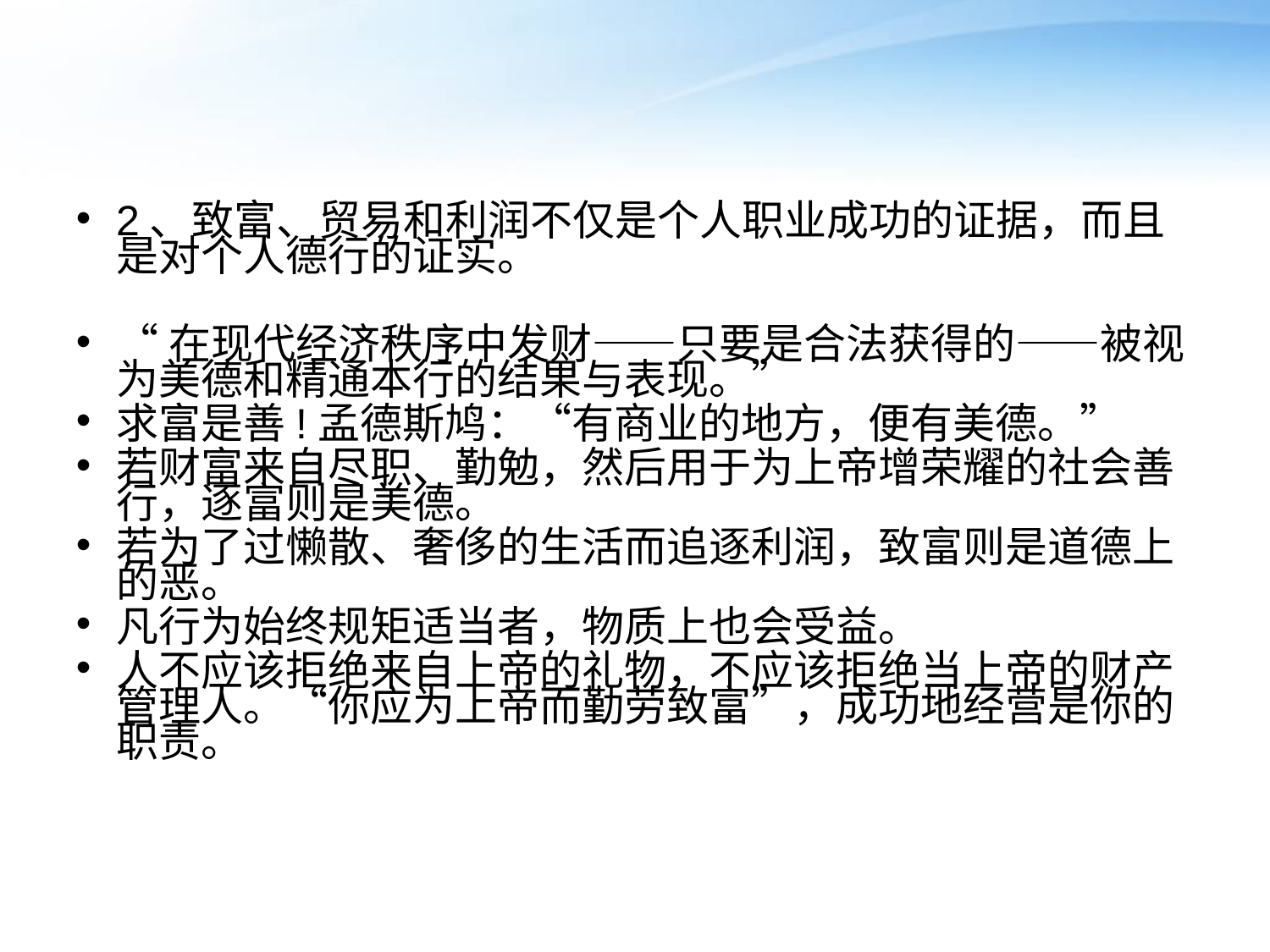

#
2、致富、贸易和利润不仅是个人职业成功的证据，而且是对个人德行的证实。

“在现代经济秩序中发财——只要是合法获得的——被视为美德和精通本行的结果与表现。”
求富是善!孟德斯鸠：“有商业的地方，便有美德。”
若财富来自尽职、勤勉，然后用于为上帝增荣耀的社会善行，逐富则是美德。
若为了过懒散、奢侈的生活而追逐利润，致富则是道德上的恶。
凡行为始终规矩适当者，物质上也会受益。
人不应该拒绝来自上帝的礼物，不应该拒绝当上帝的财产管理人。“你应为上帝而勤劳致富”，成功地经营是你的职责。